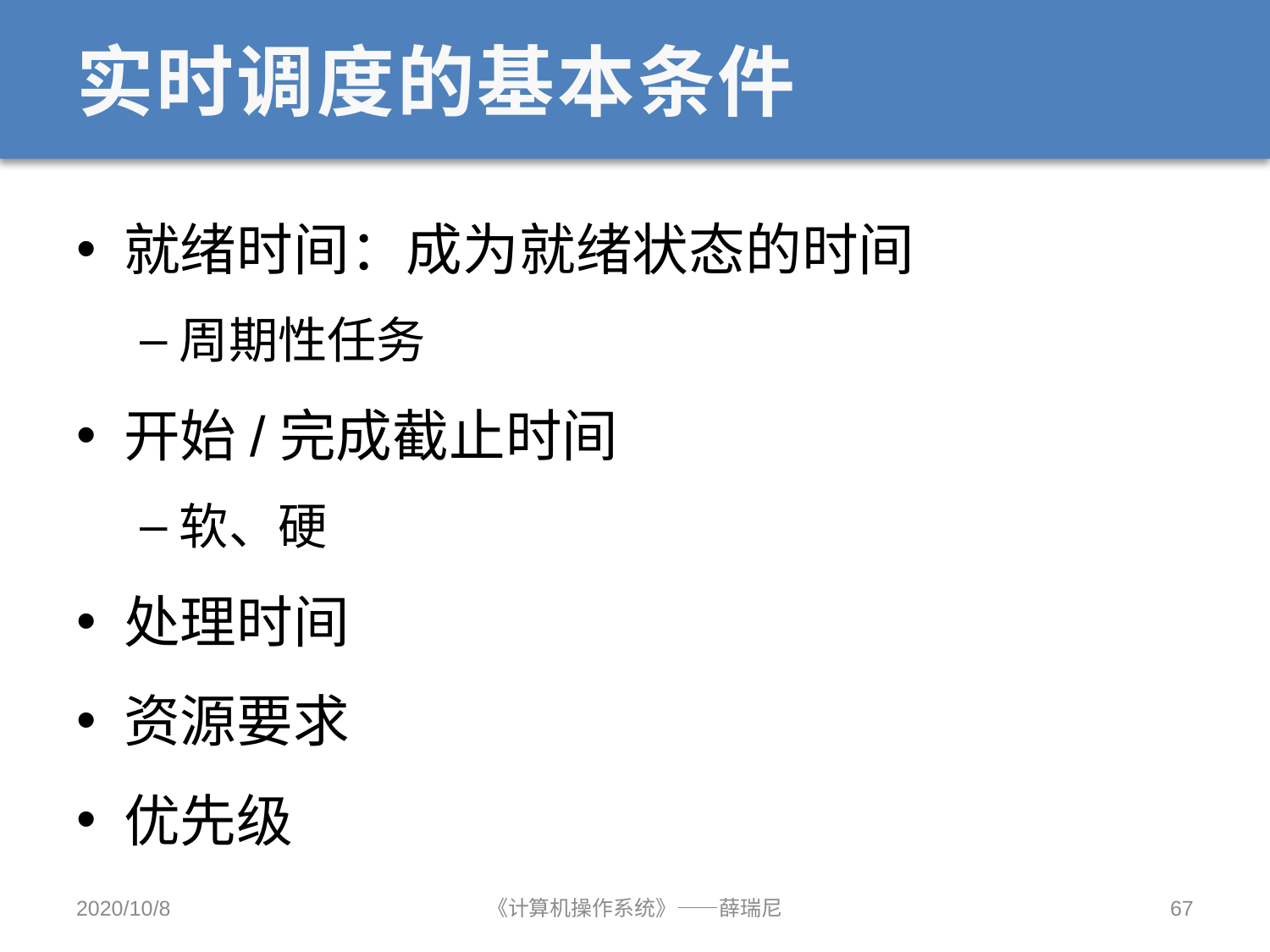

# 实时调度的基本条件
就绪时间：成为就绪状态的时间
周期性任务
开始/完成截止时间
软、硬
处理时间
资源要求
优先级

2020/10/8
《计算机操作系统》——薛瑞尼
67